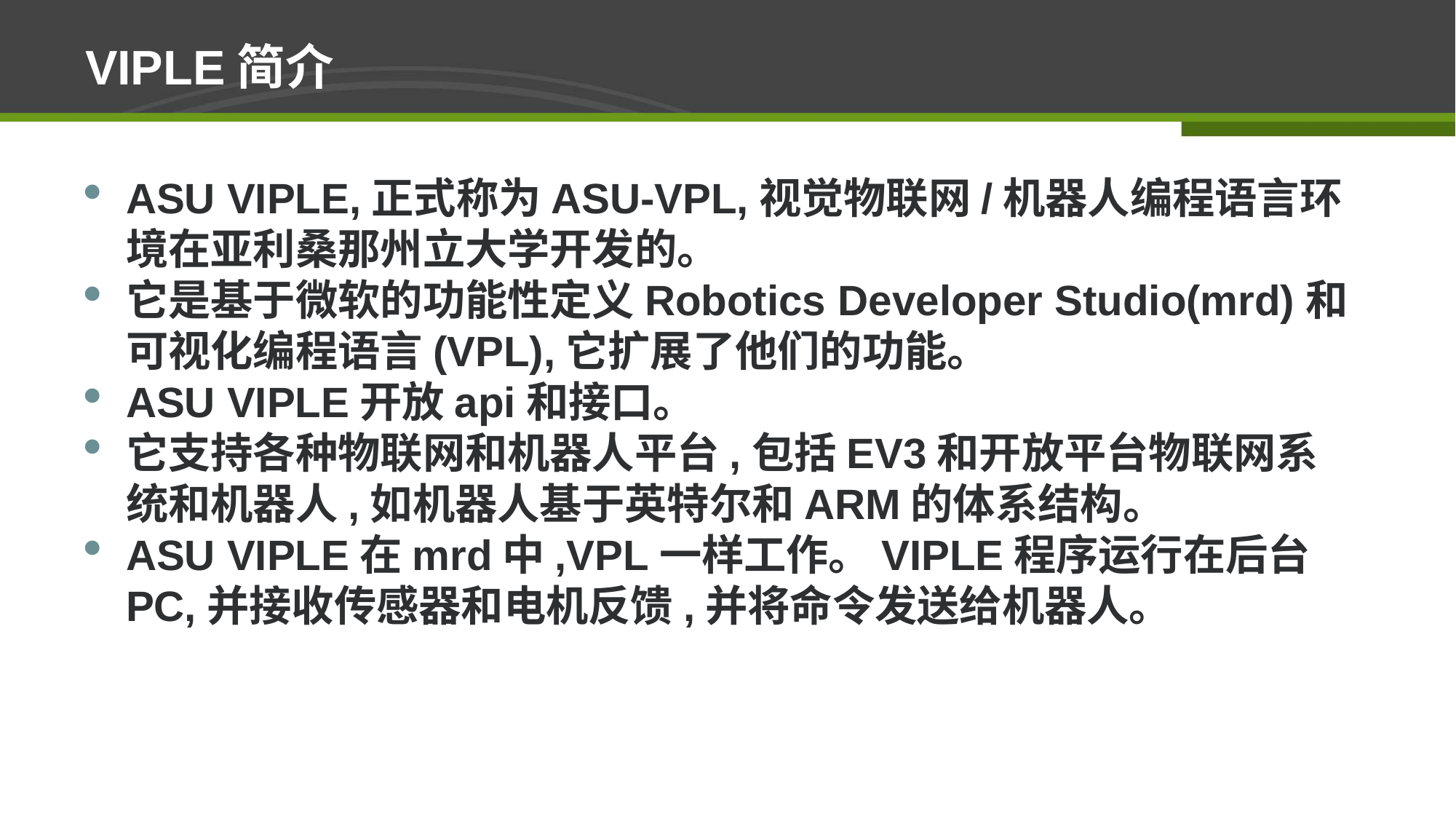

VIPLE简介
ASU VIPLE,正式称为ASU-VPL,视觉物联网/机器人编程语言环境在亚利桑那州立大学开发的。
它是基于微软的功能性定义Robotics Developer Studio(mrd)和可视化编程语言(VPL),它扩展了他们的功能。
ASU VIPLE开放api和接口。
它支持各种物联网和机器人平台,包括EV3和开放平台物联网系统和机器人,如机器人基于英特尔和ARM的体系结构。
ASU VIPLE在mrd中,VPL一样工作。VIPLE程序运行在后台PC,并接收传感器和电机反馈,并将命令发送给机器人。